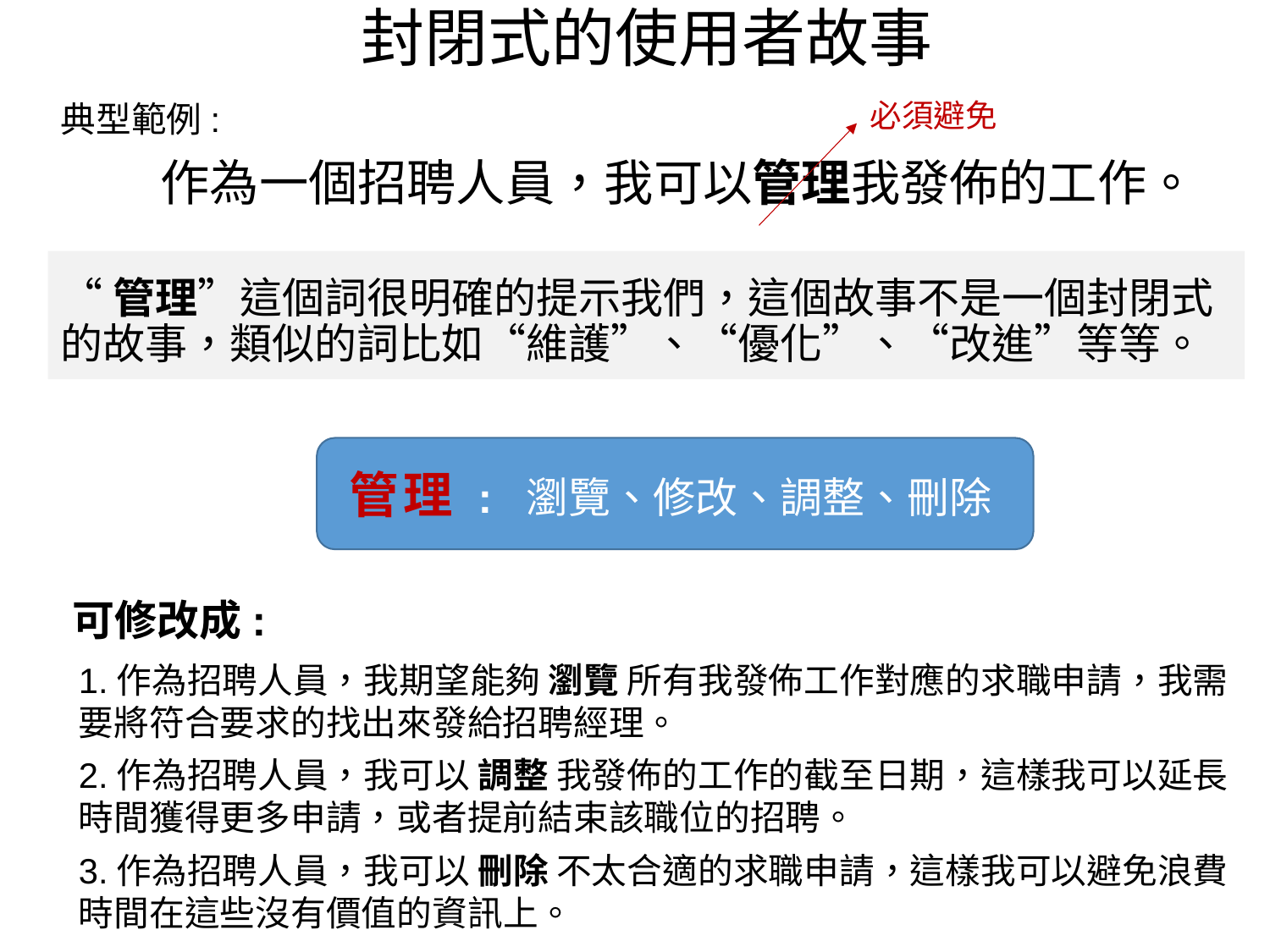

# 封閉式的使用者故事
必須避免
典型範例:
        作為一個招聘人員，我可以管理我發佈的工作。

“管理”這個詞很明確的提示我們，這個故事不是一個封閉式的故事，類似的詞比如“維護”、“優化”、“改進”等等。

管理 :  瀏覽、修改、調整、刪除
可修改成:
1.作為招聘人員，我期望能夠 瀏覽 所有我發佈工作對應的求職申請，我需要將符合要求的找出來發給招聘經理。
2.作為招聘人員，我可以 調整 我發佈的工作的截至日期，這樣我可以延長時間獲得更多申請，或者提前結束該職位的招聘。
3.作為招聘人員，我可以 刪除 不太合適的求職申請，這樣我可以避免浪費時間在這些沒有價值的資訊上。